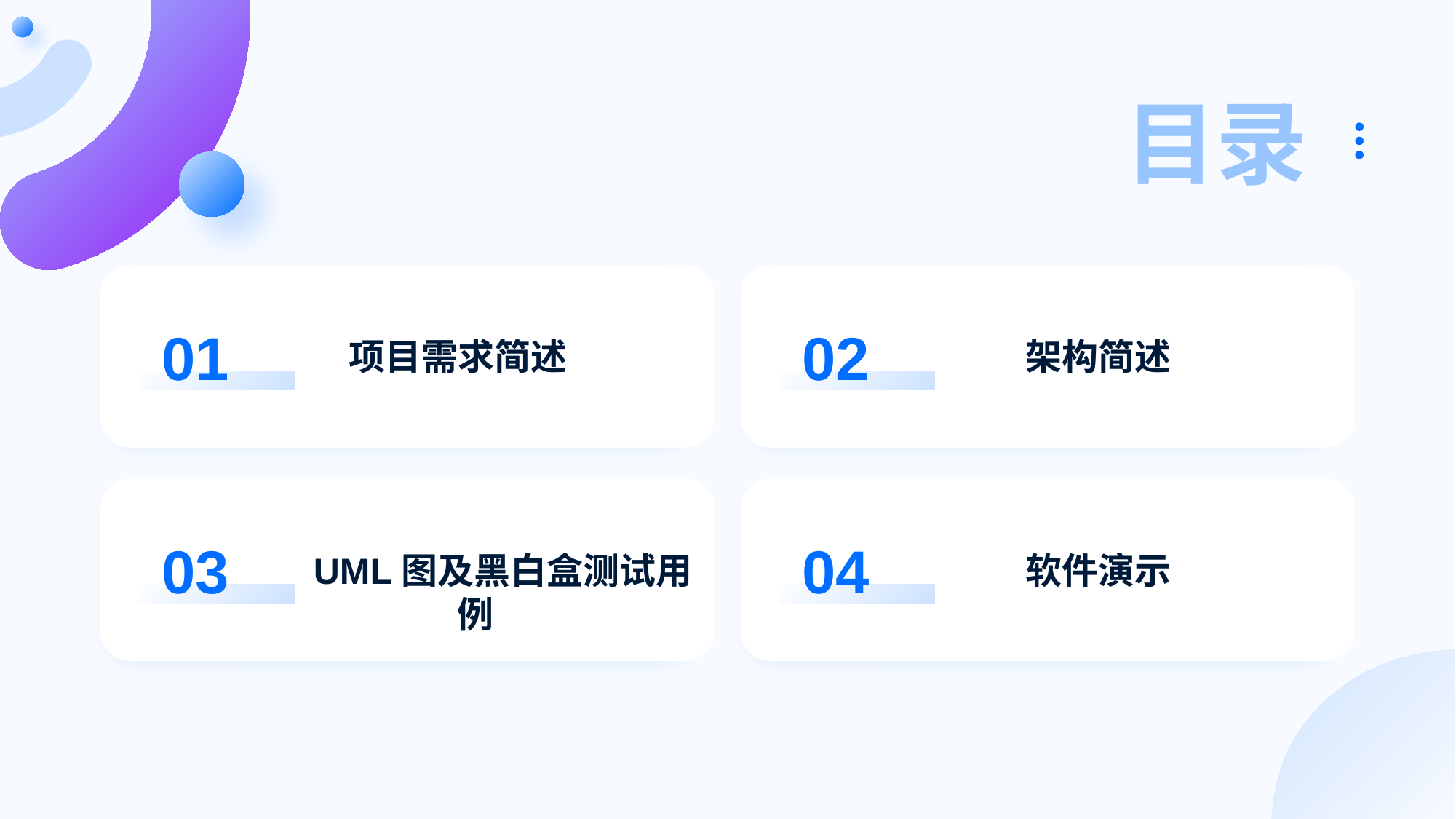

# 目录

01
02
项目需求简述
架构简述

03
04
软件演示
UML图及黑白盒测试用例